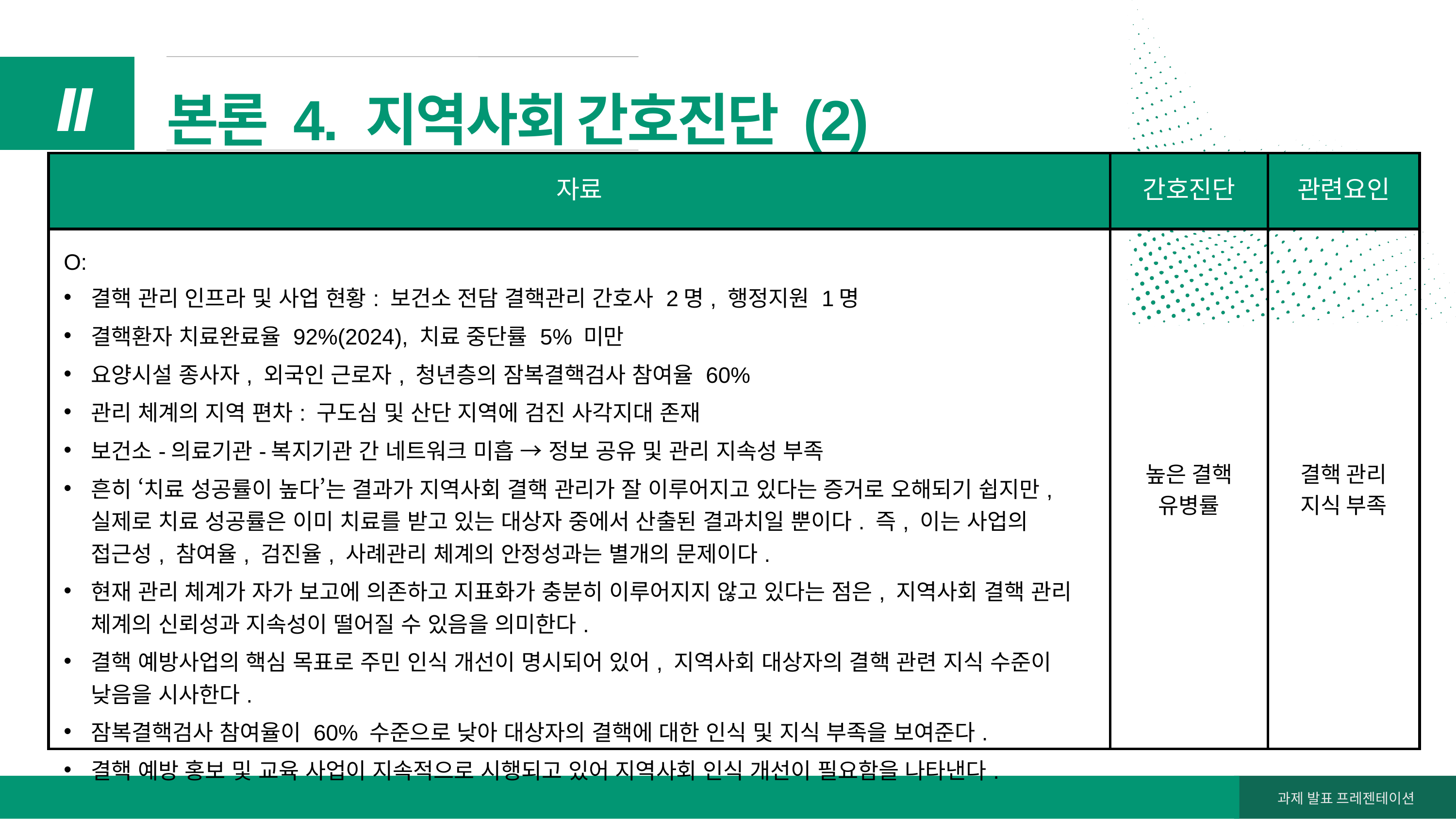

본론 4. 지역사회 간호진단 (2)
Ⅱ

| 자료 | 간호진단 | 관련요인 |
| --- | --- | --- |
| O: 결핵 관리 인프라 및 사업 현황: 보건소 전담 결핵관리 간호사 2명, 행정지원 1명 결핵환자 치료완료율 92%(2024), 치료 중단률 5% 미만 요양시설 종사자, 외국인 근로자, 청년층의 잠복결핵검사 참여율 60% 관리 체계의 지역 편차: 구도심 및 산단 지역에 검진 사각지대 존재 보건소-의료기관-복지기관 간 네트워크 미흡 → 정보 공유 및 관리 지속성 부족 흔히 ‘치료 성공률이 높다’는 결과가 지역사회 결핵 관리가 잘 이루어지고 있다는 증거로 오해되기 쉽지만, 실제로 치료 성공률은 이미 치료를 받고 있는 대상자 중에서 산출된 결과치일 뿐이다. 즉, 이는 사업의 접근성, 참여율, 검진율, 사례관리 체계의 안정성과는 별개의 문제이다. 현재 관리 체계가 자가 보고에 의존하고 지표화가 충분히 이루어지지 않고 있다는 점은, 지역사회 결핵 관리 체계의 신뢰성과 지속성이 떨어질 수 있음을 의미한다. 결핵 예방사업의 핵심 목표로 주민 인식 개선이 명시되어 있어, 지역사회 대상자의 결핵 관련 지식 수준이 낮음을 시사한다. 잠복결핵검사 참여율이 60% 수준으로 낮아 대상자의 결핵에 대한 인식 및 지식 부족을 보여준다. 결핵 예방 홍보 및 교육 사업이 지속적으로 시행되고 있어 지역사회 인식 개선이 필요함을 나타낸다. | 높은 결핵 유병률 | 결핵 관리 지식 부족 |

과제 발표 프레젠테이션